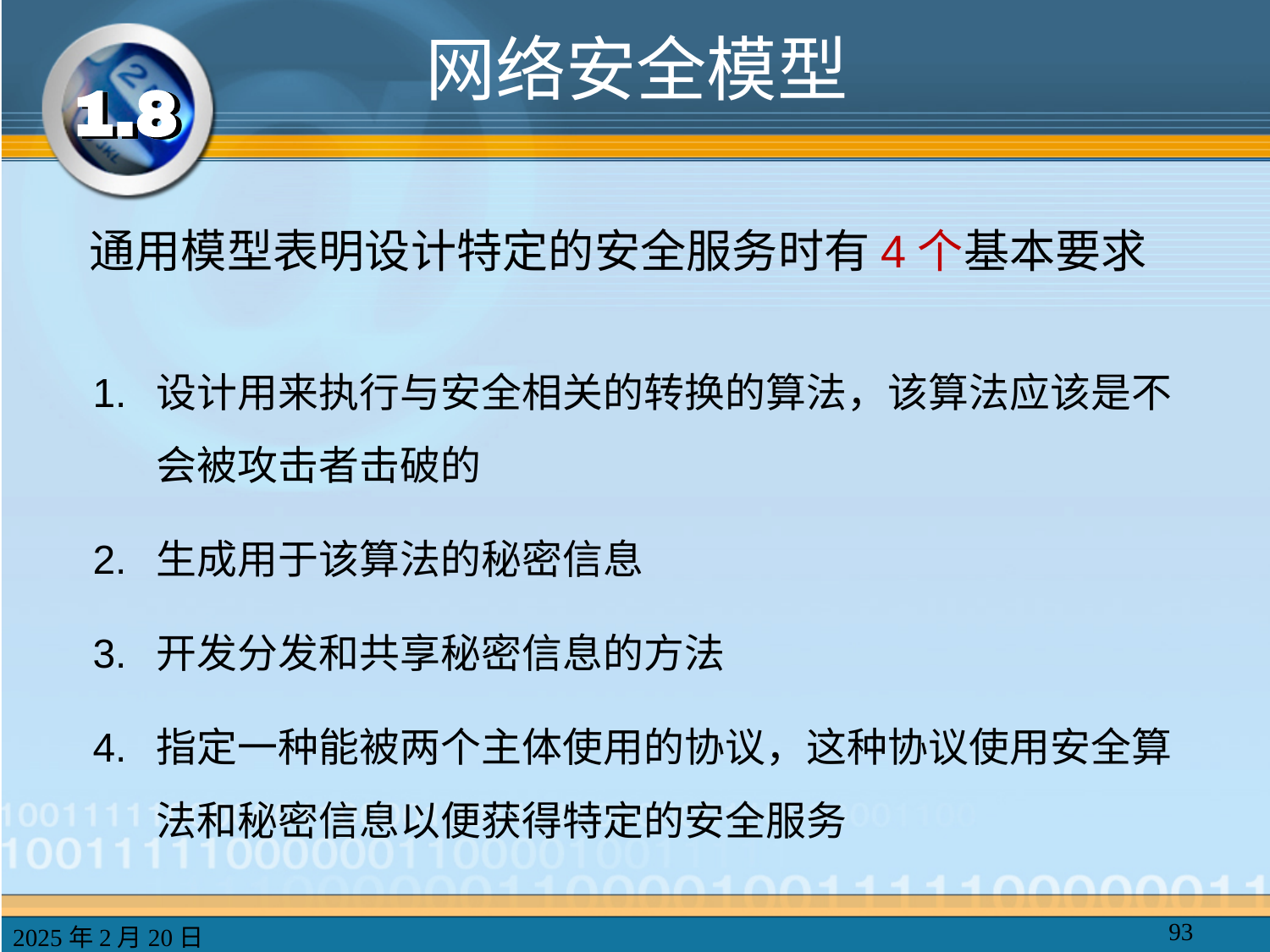

# 网络安全模型
1.8
通用模型表明设计特定的安全服务时有4个基本要求
设计用来执行与安全相关的转换的算法，该算法应该是不会被攻击者击破的
生成用于该算法的秘密信息
开发分发和共享秘密信息的方法
指定一种能被两个主体使用的协议，这种协议使用安全算法和秘密信息以便获得特定的安全服务
93
2025年2月20日